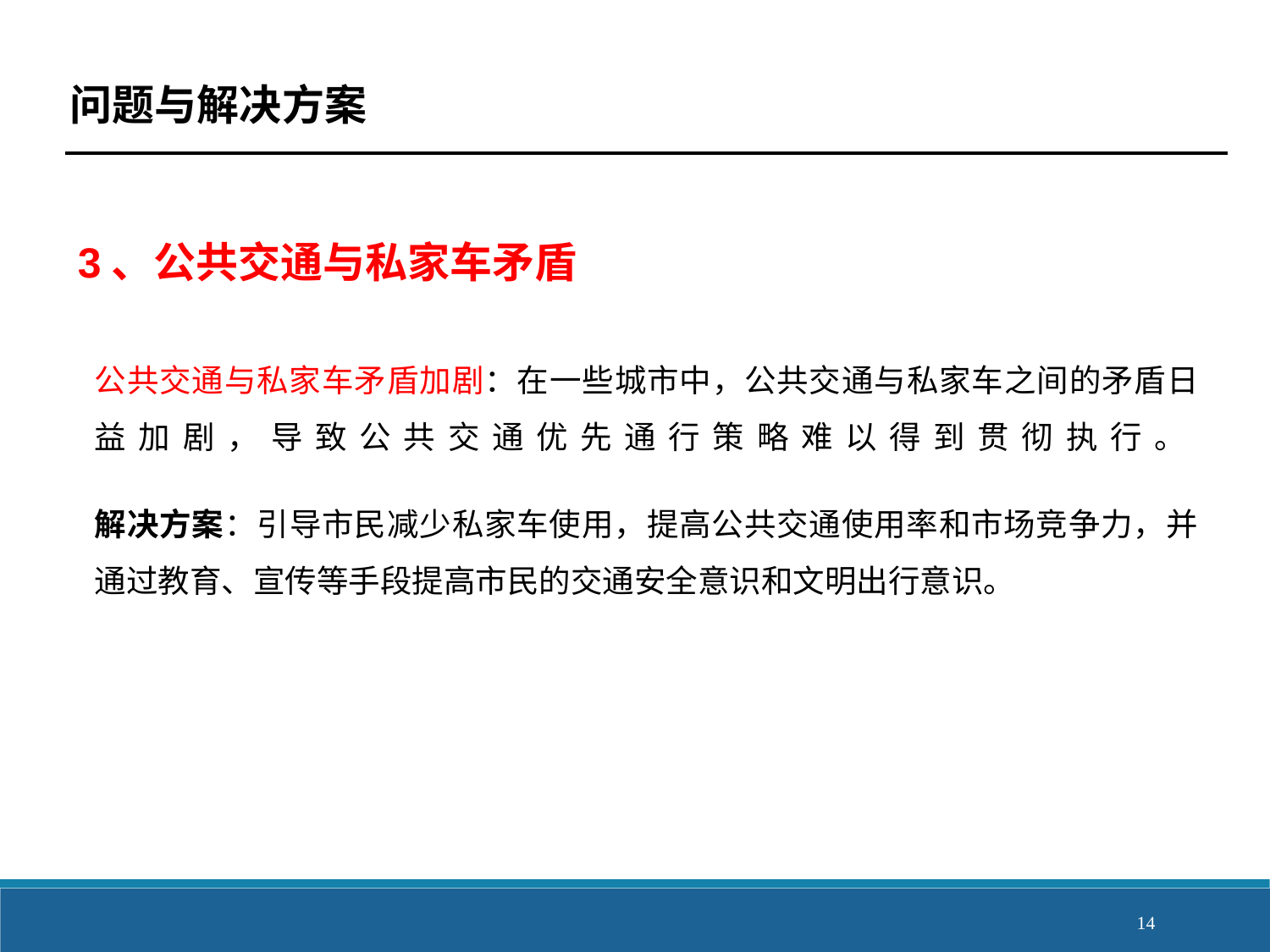

问题与解决方案
3、公共交通与私家车矛盾
公共交通与私家车矛盾加剧：在一些城市中，公共交通与私家车之间的矛盾日益加剧，导致公共交通优先通行策略难以得到贯彻执行。
解决方案：引导市民减少私家车使用，提高公共交通使用率和市场竞争力，并通过教育、宣传等手段提高市民的交通安全意识和文明出行意识。
14